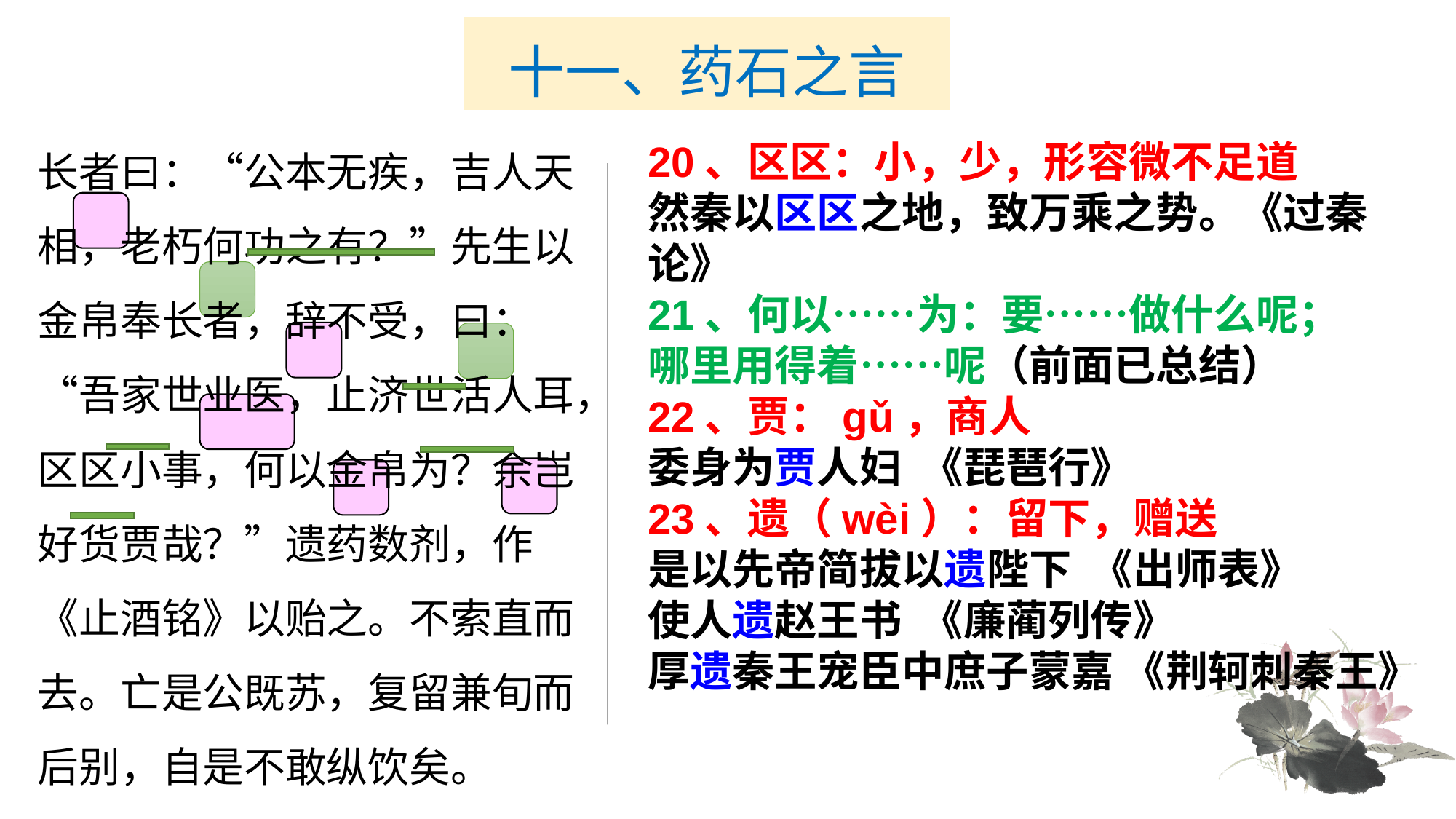

# 十一、药石之言
长者曰：“公本无疾，吉人天相，老朽何功之有？”先生以金帛奉长者，辞不受，曰：“吾家世业医，止济世活人耳，区区小事，何以金帛为？余岂好货贾哉？”遗药数剂，作《止酒铭》以贻之。不索直而去。亡是公既苏，复留兼旬而后别，自是不敢纵饮矣。

20、区区：小，少，形容微不足道
然秦以区区之地，致万乘之势。《过秦论》
21、何以……为：要……做什么呢；
哪里用得着……呢（前面已总结）
22、贾：gǔ，商人
委身为贾人妇  《琵琶行》
23、遗（wèi）：留下，赠送
是以先帝简拔以遗陛下  《出师表》
使人遗赵王书  《廉蔺列传》
厚遗秦王宠臣中庶子蒙嘉 《荆轲刺秦王》